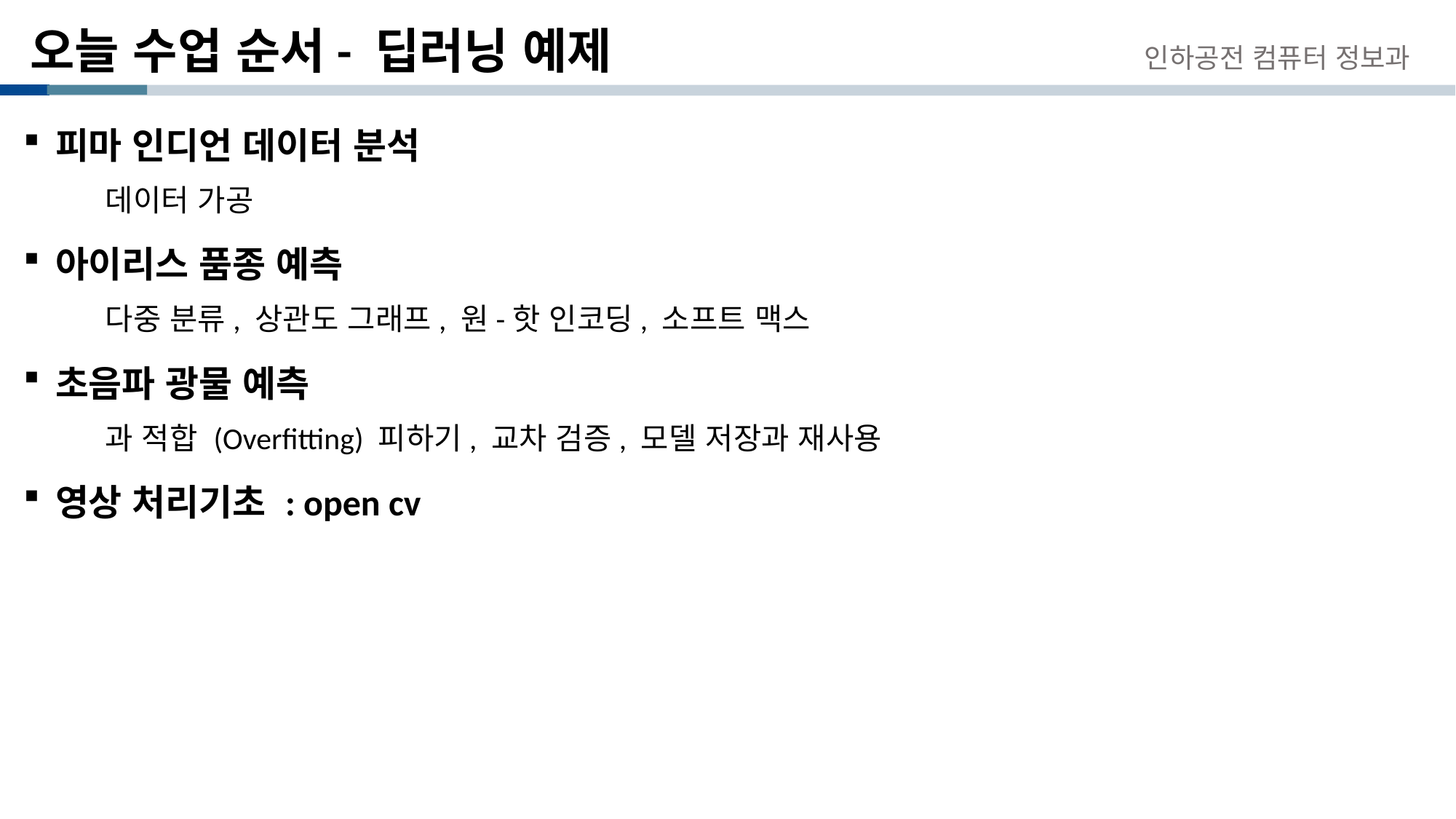

# 오늘 수업 순서- 딥러닝 예제
인하공전 컴퓨터 정보과
피마 인디언 데이터 분석
데이터 가공
아이리스 품종 예측
다중 분류, 상관도 그래프, 원-핫 인코딩, 소프트 맥스
초음파 광물 예측
과 적합 (Overfitting) 피하기, 교차 검증, 모델 저장과 재사용
영상 처리기초 : open cv